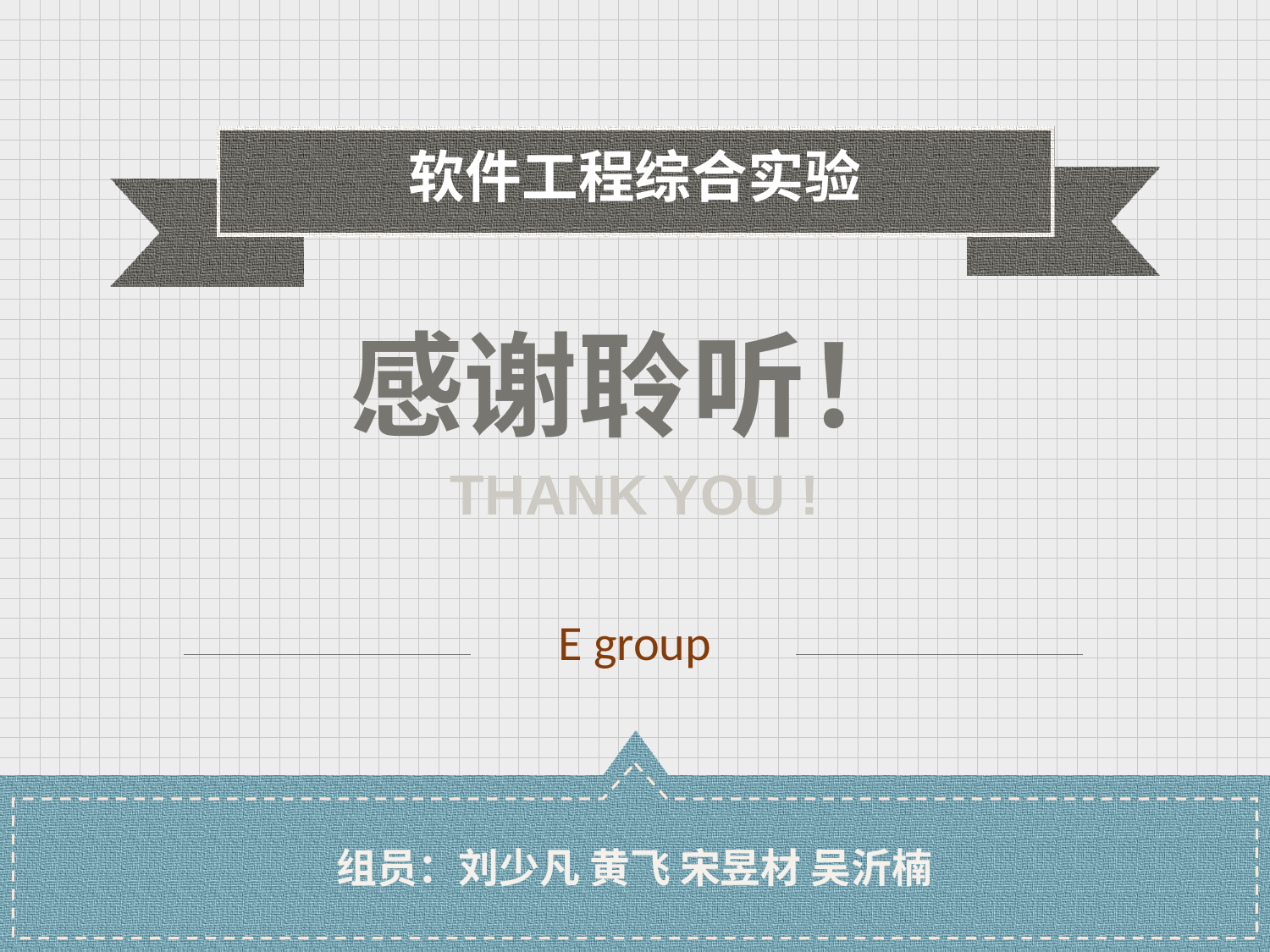

软件工程综合实验
感谢聆听！
THANK YOU !
E group
组员：刘少凡 黄飞 宋昱材 吴沂楠